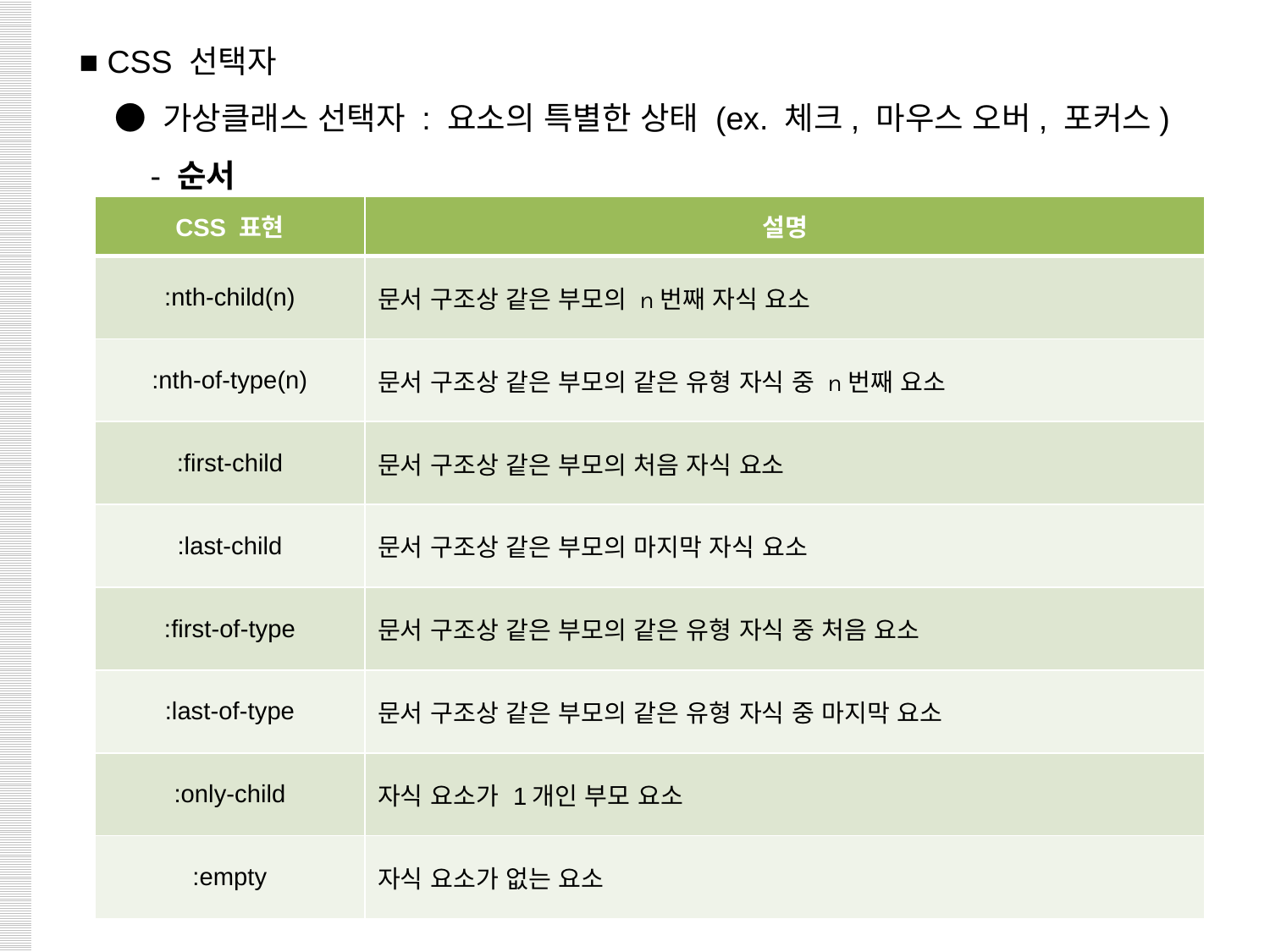

■ CSS 선택자
    ● 가상클래스 선택자 : 요소의 특별한 상태 (ex. 체크, 마우스 오버, 포커스)
        - 순서
| CSS 표현 | 설명 |
| --- | --- |
| :nth-child(n) | 문서 구조상 같은 부모의 n번째 자식 요소 |
| :nth-of-type(n) | 문서 구조상 같은 부모의 같은 유형 자식 중 n번째 요소 |
| :first-child | 문서 구조상 같은 부모의 처음 자식 요소 |
| :last-child | 문서 구조상 같은 부모의 마지막 자식 요소 |
| :first-of-type | 문서 구조상 같은 부모의 같은 유형 자식 중 처음 요소 |
| :last-of-type | 문서 구조상 같은 부모의 같은 유형 자식 중 마지막 요소 |
| :only-child | 자식 요소가 1개인 부모 요소 |
| :empty | 자식 요소가 없는 요소 |